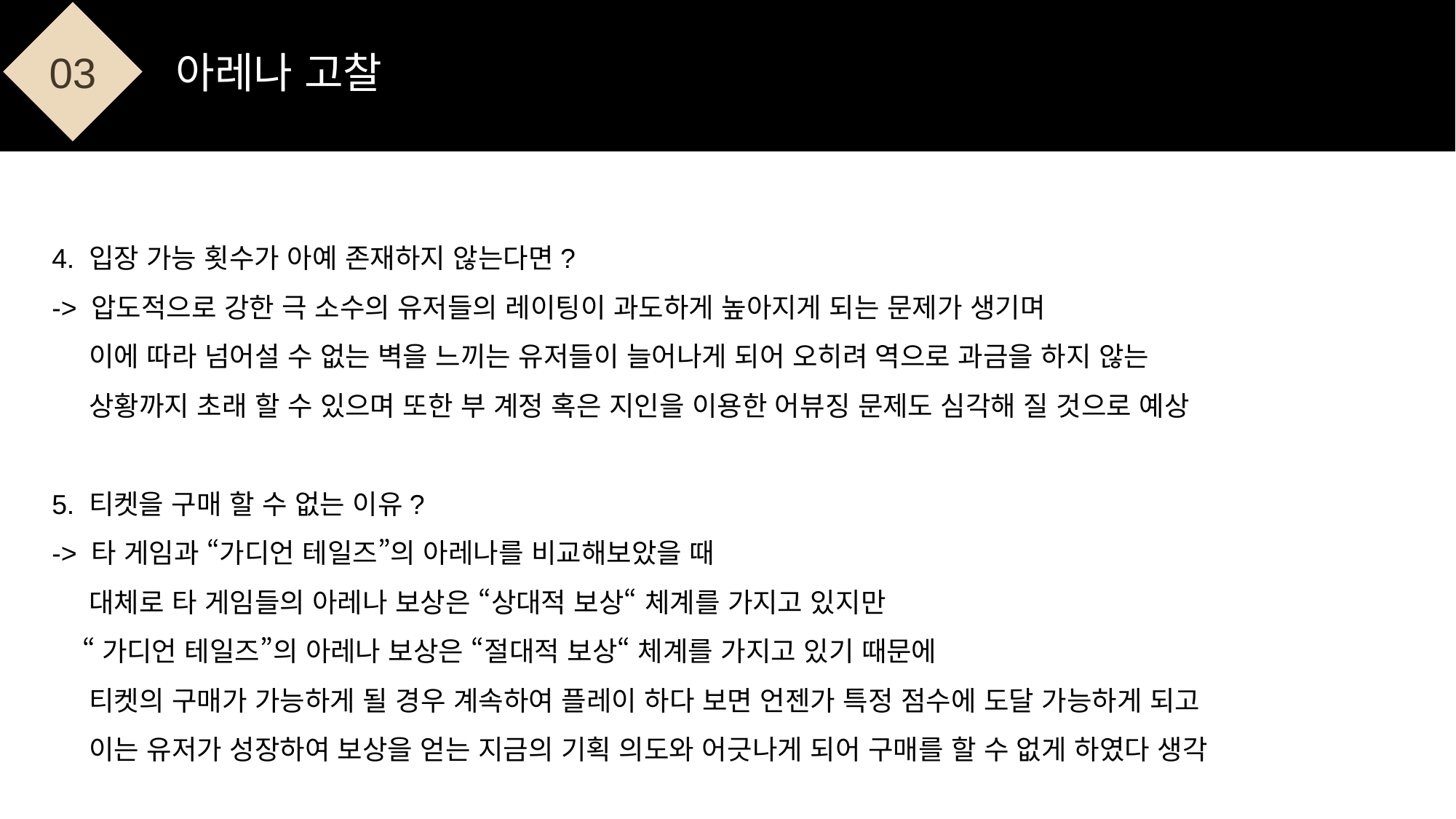

03
아레나 고찰
4. 입장 가능 횟수가 아예 존재하지 않는다면?
-> 압도적으로 강한 극 소수의 유저들의 레이팅이 과도하게 높아지게 되는 문제가 생기며
    이에 따라 넘어설 수 없는 벽을 느끼는 유저들이 늘어나게 되어 오히려 역으로 과금을 하지 않는
    상황까지 초래 할 수 있으며 또한 부 계정 혹은 지인을 이용한 어뷰징 문제도 심각해 질 것으로 예상

5. 티켓을 구매 할 수 없는 이유?
-> 타 게임과 “가디언 테일즈”의 아레나를 비교해보았을 때
    대체로 타 게임들의 아레나 보상은 “상대적 보상“ 체계를 가지고 있지만
    “가디언 테일즈”의 아레나 보상은 “절대적 보상“ 체계를 가지고 있기 때문에
    티켓의 구매가 가능하게 될 경우 계속하여 플레이 하다 보면 언젠가 특정 점수에 도달 가능하게 되고
    이는 유저가 성장하여 보상을 얻는 지금의 기획 의도와 어긋나게 되어 구매를 할 수 없게 하였다 생각